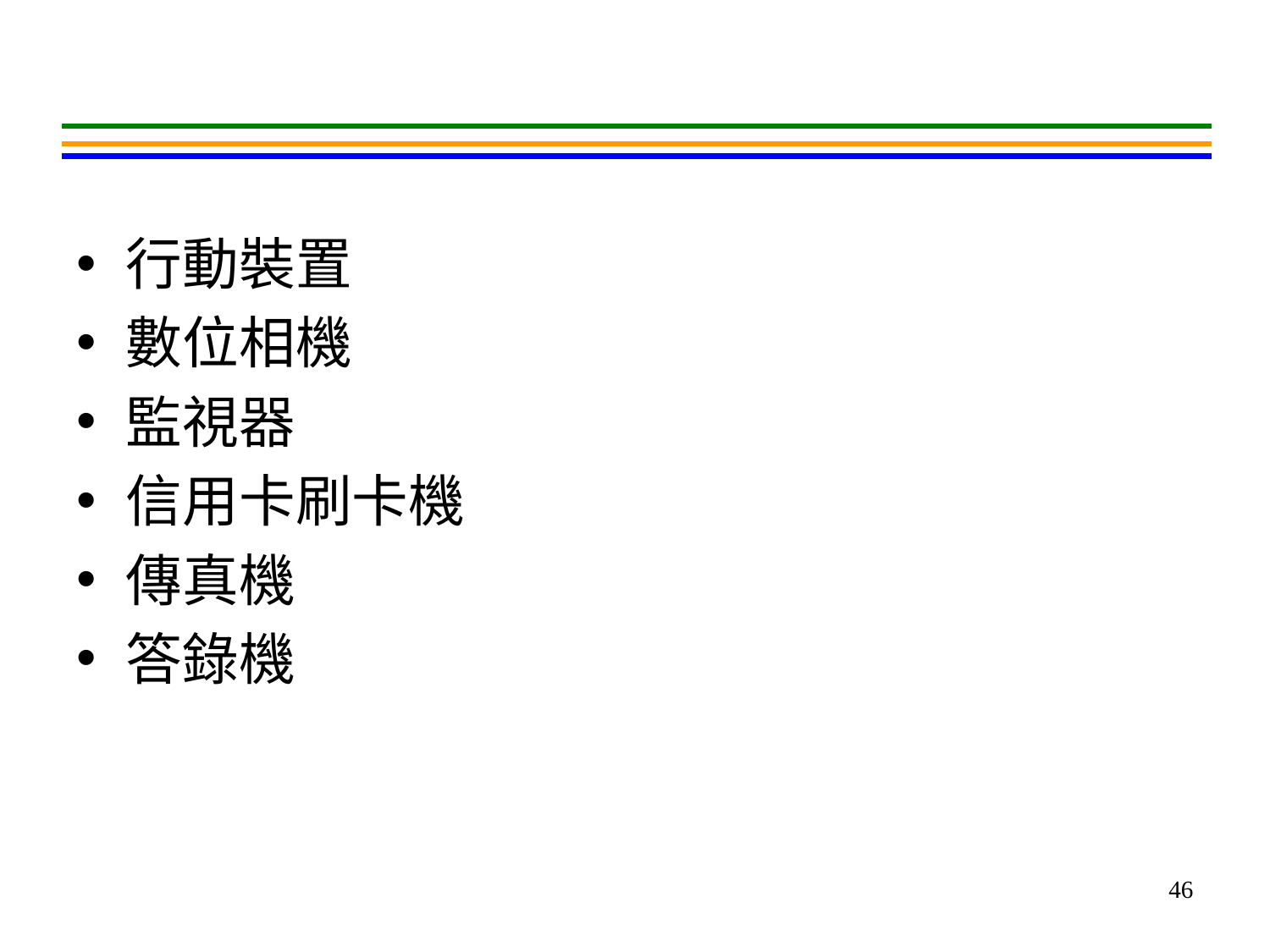

#
行動裝置
數位相機
監視器
信用卡刷卡機
傳真機
答錄機

46